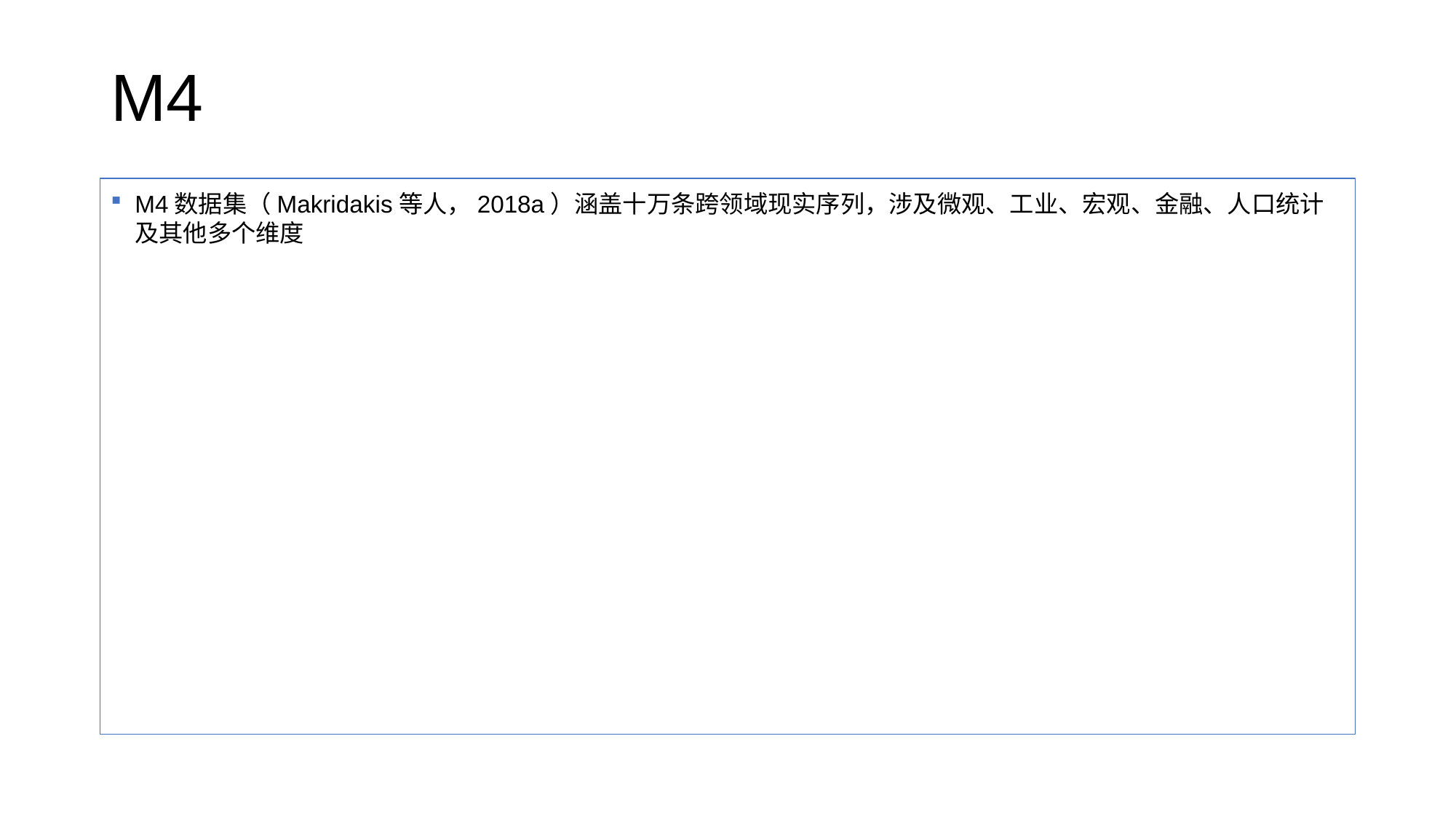

# M4
M4数据集（Makridakis等人，2018a）涵盖十万条跨领域现实序列，涉及微观、工业、宏观、金融、人口统计及其他多个维度